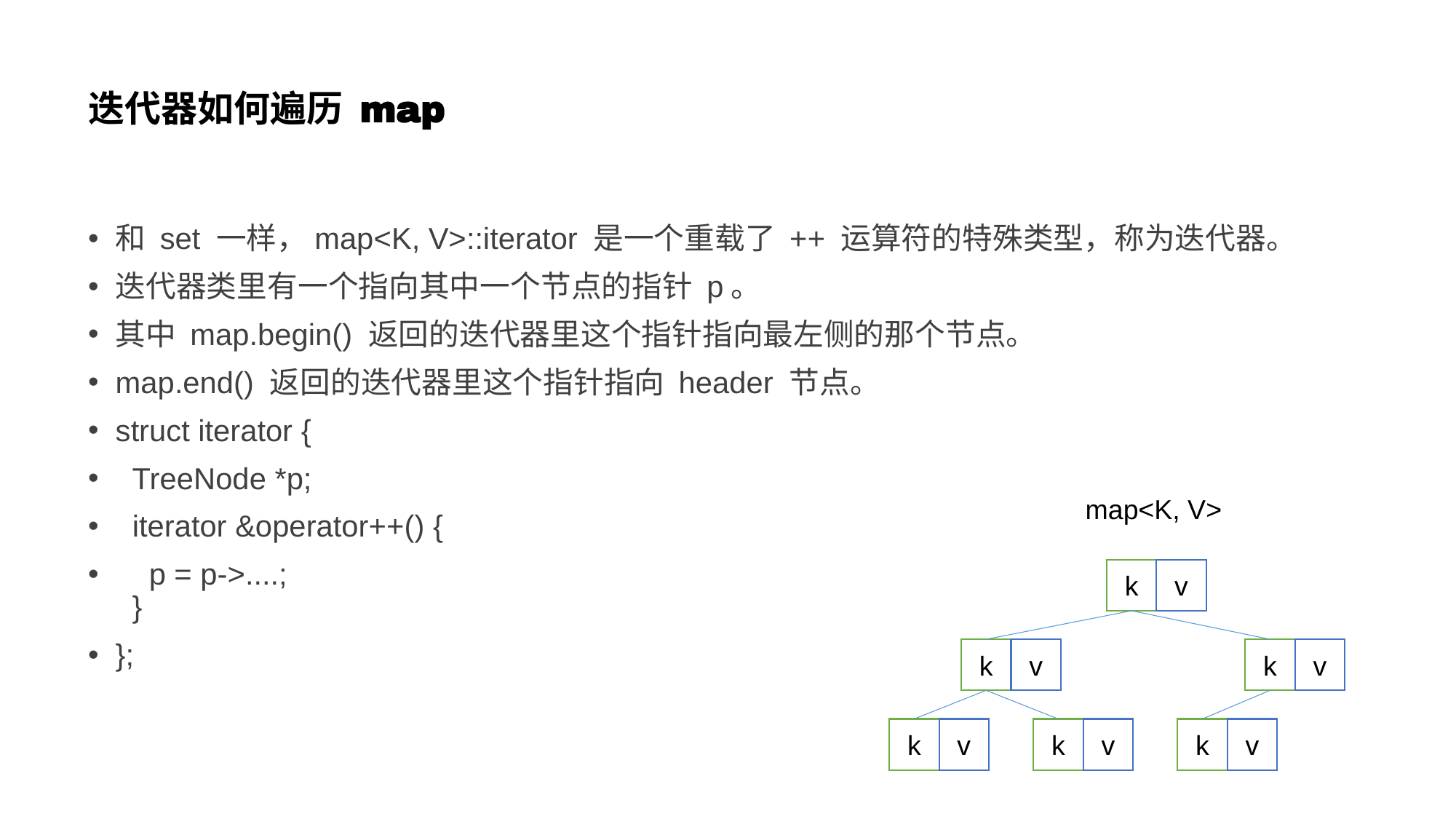

# 迭代器如何遍历 map
和 set 一样，map<K, V>::iterator 是一个重载了 ++ 运算符的特殊类型，称为迭代器。
迭代器类里有一个指向其中一个节点的指针 p。
其中 map.begin() 返回的迭代器里这个指针指向最左侧的那个节点。
map.end() 返回的迭代器里这个指针指向 header 节点。
struct iterator {
  TreeNode *p;
  iterator &operator++() {
    p = p->....;
  }
};
map<K, V>
k
v
k
v
k
v
k
v
k
v
k
v